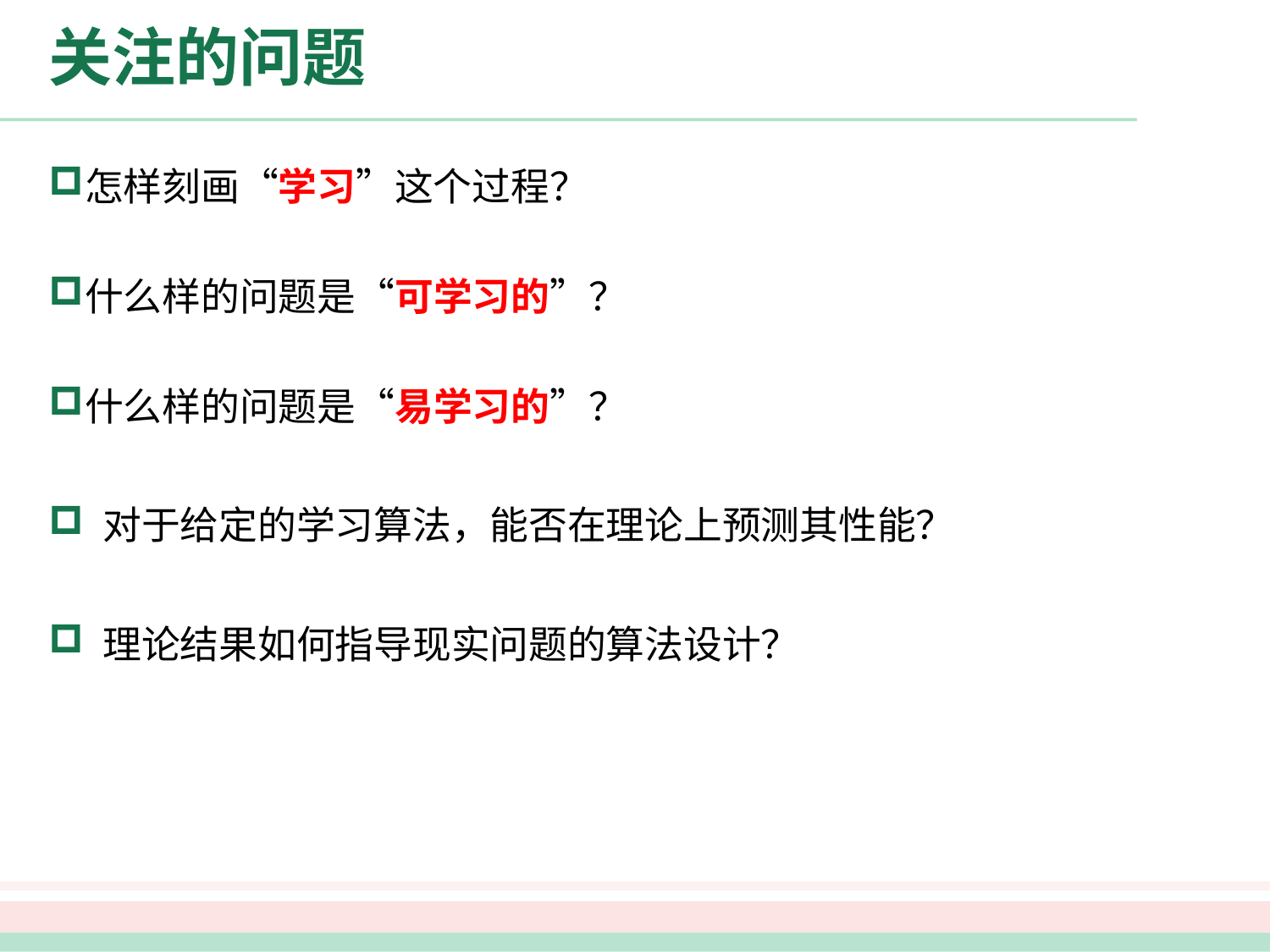

# 关注的问题
怎样刻画“学习”这个过程？

什么样的问题是“可学习的”？

什么样的问题是“易学习的”？

 对于给定的学习算法，能否在理论上预测其性能？

 理论结果如何指导现实问题的算法设计？